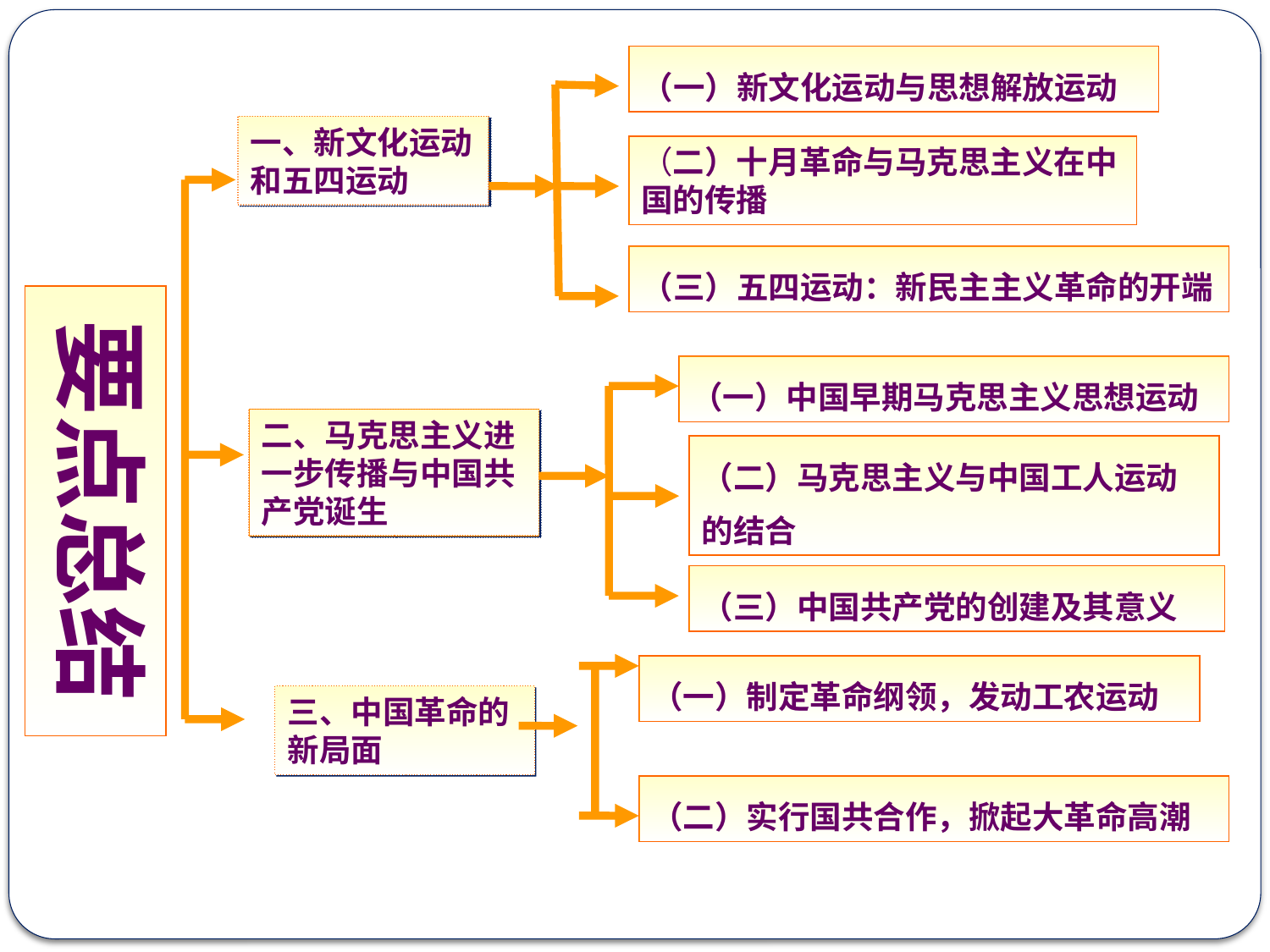

（一）新文化运动与思想解放运动

一、新文化运动和五四运动
（二）十月革命与马克思主义在中国的传播

（三）五四运动：新民主主义革命的开端

（一）中国早期马克思主义思想运动

二、马克思主义进一步传播与中国共产党诞生
（二）马克思主义与中国工人运动的结合

（三）中国共产党的创建及其意义

（一）制定革命纲领，发动工农运动

（二）实行国共合作，掀起大革命高潮

要点总结

三、中国革命的新局面